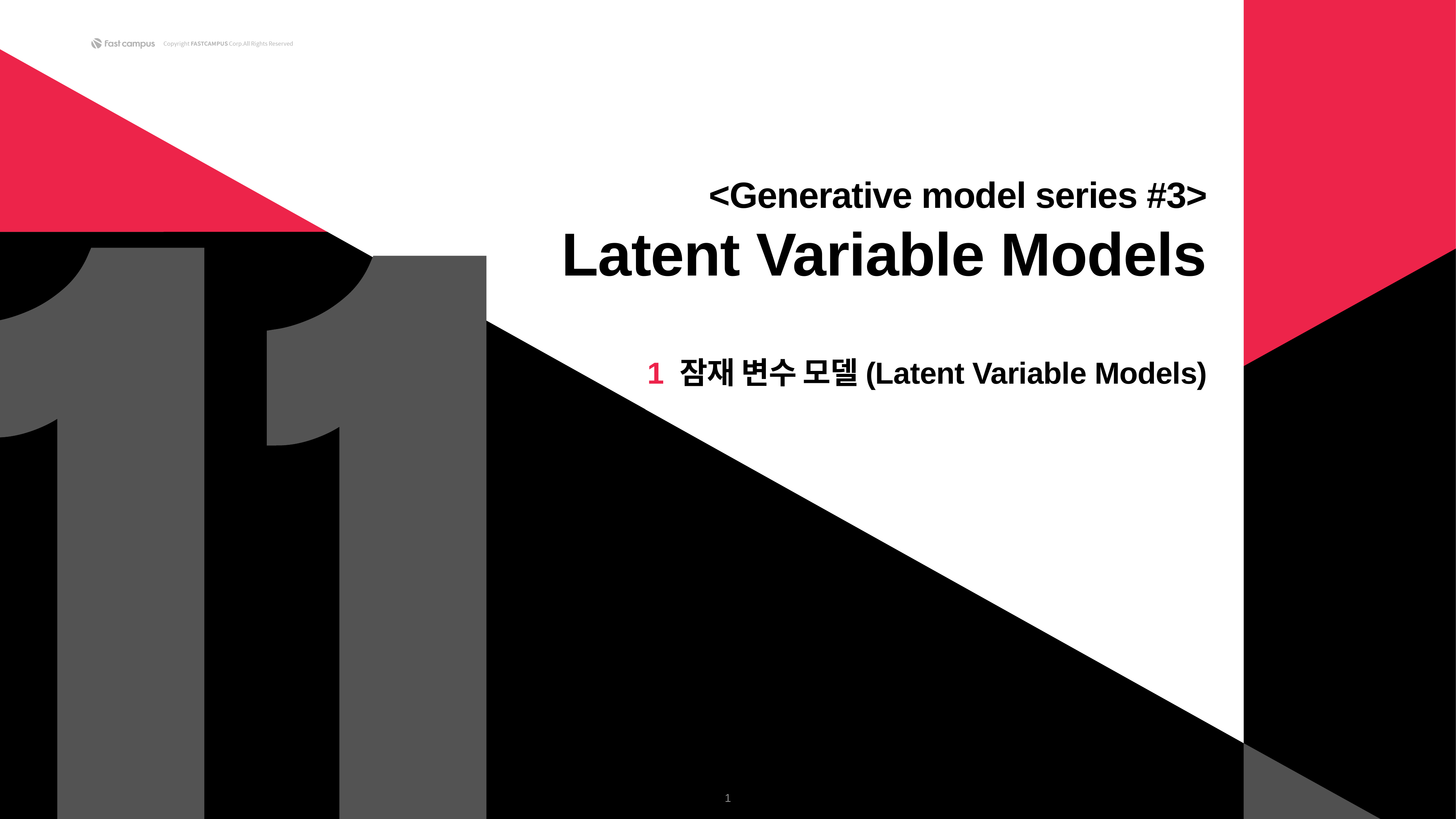

1
1
<Generative model series #3>
Latent Variable Models

1 잠재 변수 모델(Latent Variable Models)

1